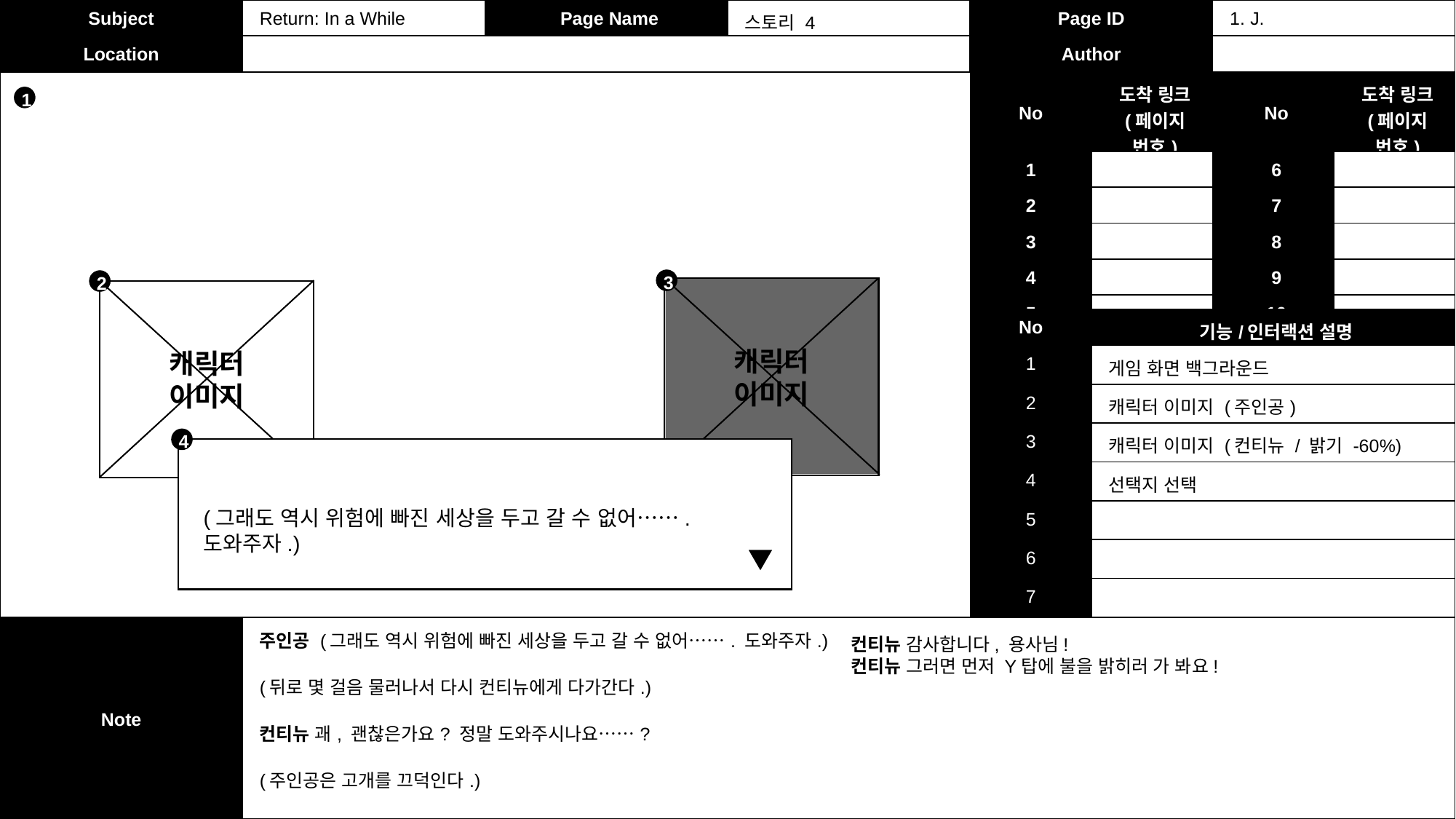

| Subject | Return: In a While | Page Name | 스토리 4 | Page ID | 1. J. |
| --- | --- | --- | --- | --- | --- |
| Location |  |  |  | Author |  |
| No | 도착 링크 (페이지 번호) | No | 도착 링크 (페이지 번호) |
| --- | --- | --- | --- |
| 1 |  | 6 |  |
| 2 |  | 7 |  |
| 3 |  | 8 |  |
| 4 |  | 9 |  |
| 5 |  | 10 |  |
1
3
2

캐릭터
이미지

캐릭터
이미지
| No | 기능/인터랙션 설명 |
| --- | --- |
| 1 | 게임 화면 백그라운드 |
| 2 | 캐릭터 이미지 (주인공) |
| 3 | 캐릭터 이미지 (컨티뉴 / 밝기 -60%) |
| 4 | 선택지 선택 |
| 5 |  |
| 6 |  |
| 7 |  |
4

(그래도 역시 위험에 빠진 세상을 두고 갈 수 없어……. 도와주자.)

| Note | 주인공 (그래도 역시 위험에 빠진 세상을 두고 갈 수 없어……. 도와주자.) (뒤로 몇 걸음 물러나서 다시 컨티뉴에게 다가간다.) 컨티뉴 괘, 괜찮은가요? 정말 도와주시나요……? (주인공은 고개를 끄덕인다.) |
| --- | --- |
컨티뉴 감사합니다, 용사님!
컨티뉴 그러면 먼저 Y탑에 불을 밝히러 가 봐요!